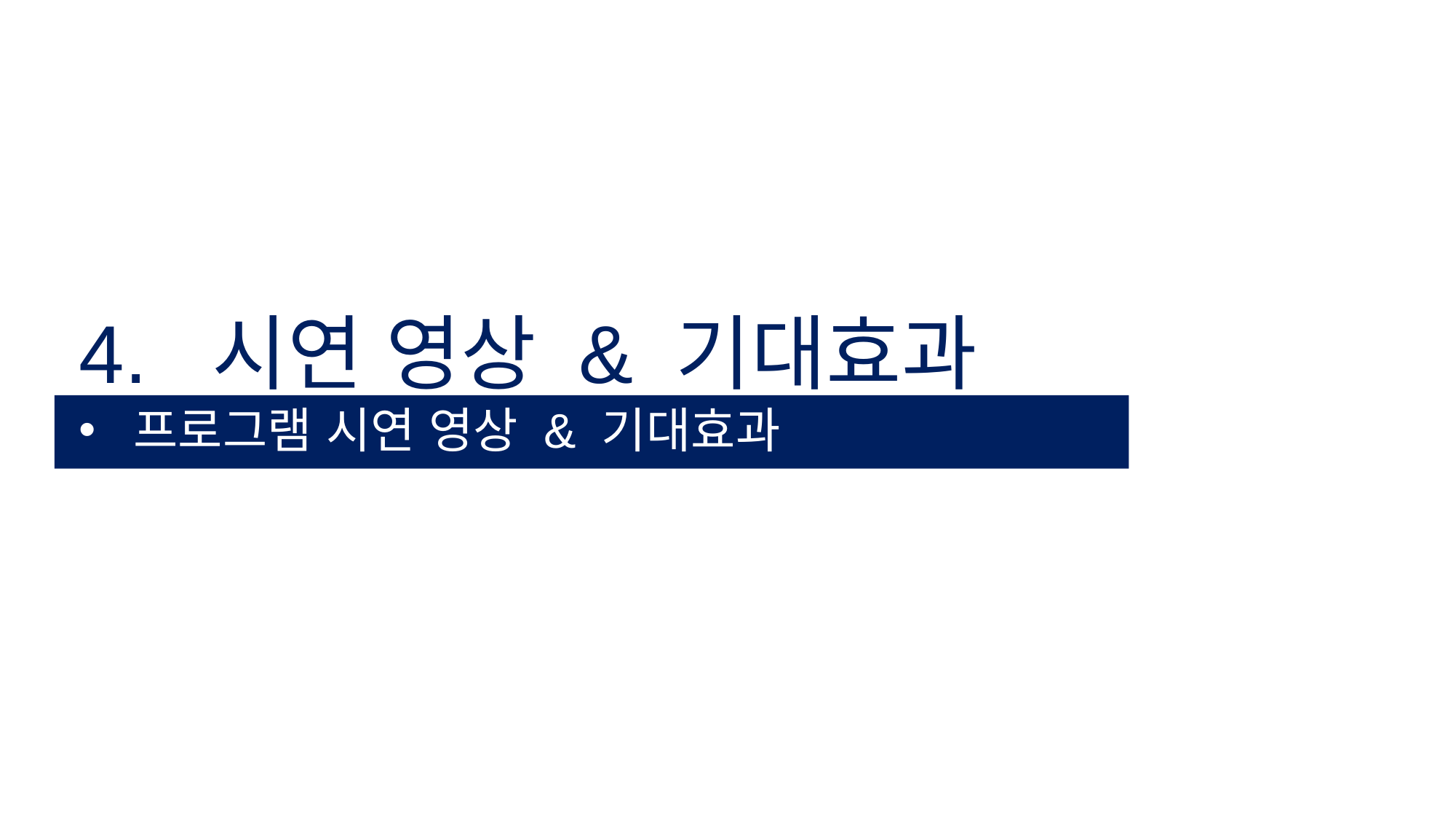

4.  시연 영상 & 기대효과
프로그램 시연 영상 & 기대효과